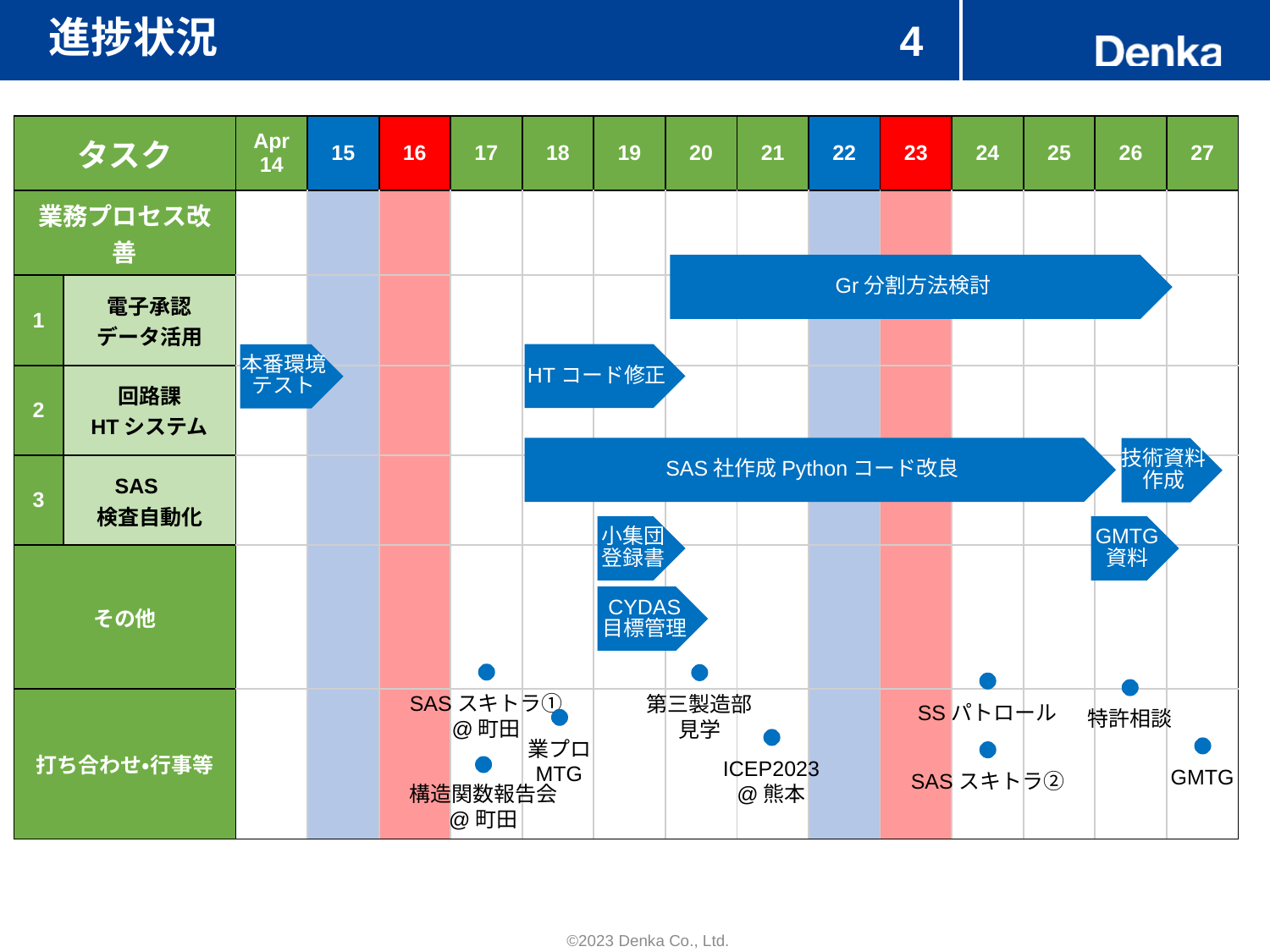

# 進捗状況
4
| タスク |  | Apr 14 | 15 | 16 | 17 | 18 | 19 | 20 | 21 | 22 | 23 | 24 | 25 | 26 | 27 |
| --- | --- | --- | --- | --- | --- | --- | --- | --- | --- | --- | --- | --- | --- | --- | --- |
| 業務プロセス改善 |  |  |  |  |  |  |  |  |  |  |  |  |  |  |  |
| 1 | 電子承認 データ活用 |  |  |  |  |  |  |  |  |  |  |  |  |  |  |
| 2 | 回路課 HTシステム |  |  |  |  |  |  |  |  |  |  |  |  |  |  |
| 3 | SAS　 検査自動化 |  |  |  |  |  |  |  |  |  |  |  |  |  |  |
| その他 |  |  |  |  |  |  |  |  |  |  |  |  |  |  |  |
| 打ち合わせ・行事等 | 打ち合わせ |  |  |  |  |  |  |  |  |  |  |  |  |  |  |
Gr分割方法検討
HTコード修正
本番環境テスト
SAS社作成Pythonコード改良
技術資料作成
小集団
登録書
GMTG
資料
CYDAS
目標管理

SASスキトラ①
@町田
第三製造部
見学
SSパトロール
特許相談

業プロ
MTG

ICEP2023
@熊本

GMTG
SASスキトラ②
構造関数報告会
@町田